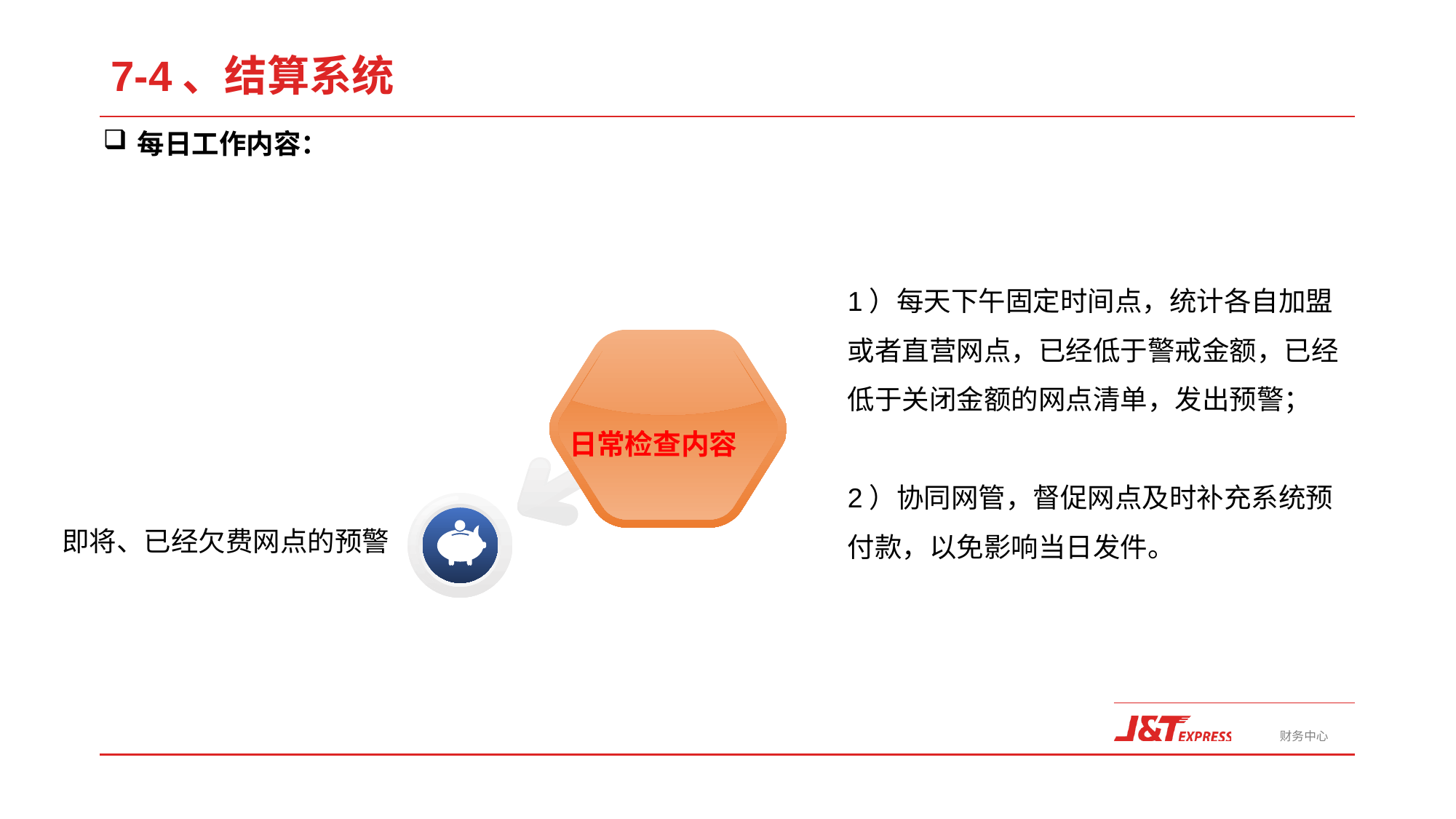

7-4、结算系统
每日工作内容：
1）每天下午固定时间点，统计各自加盟或者直营网点，已经低于警戒金额，已经低于关闭金额的网点清单，发出预警；

2）协同网管，督促网点及时补充系统预付款，以免影响当日发件。

日常检查内容

即将、已经欠费网点的预警